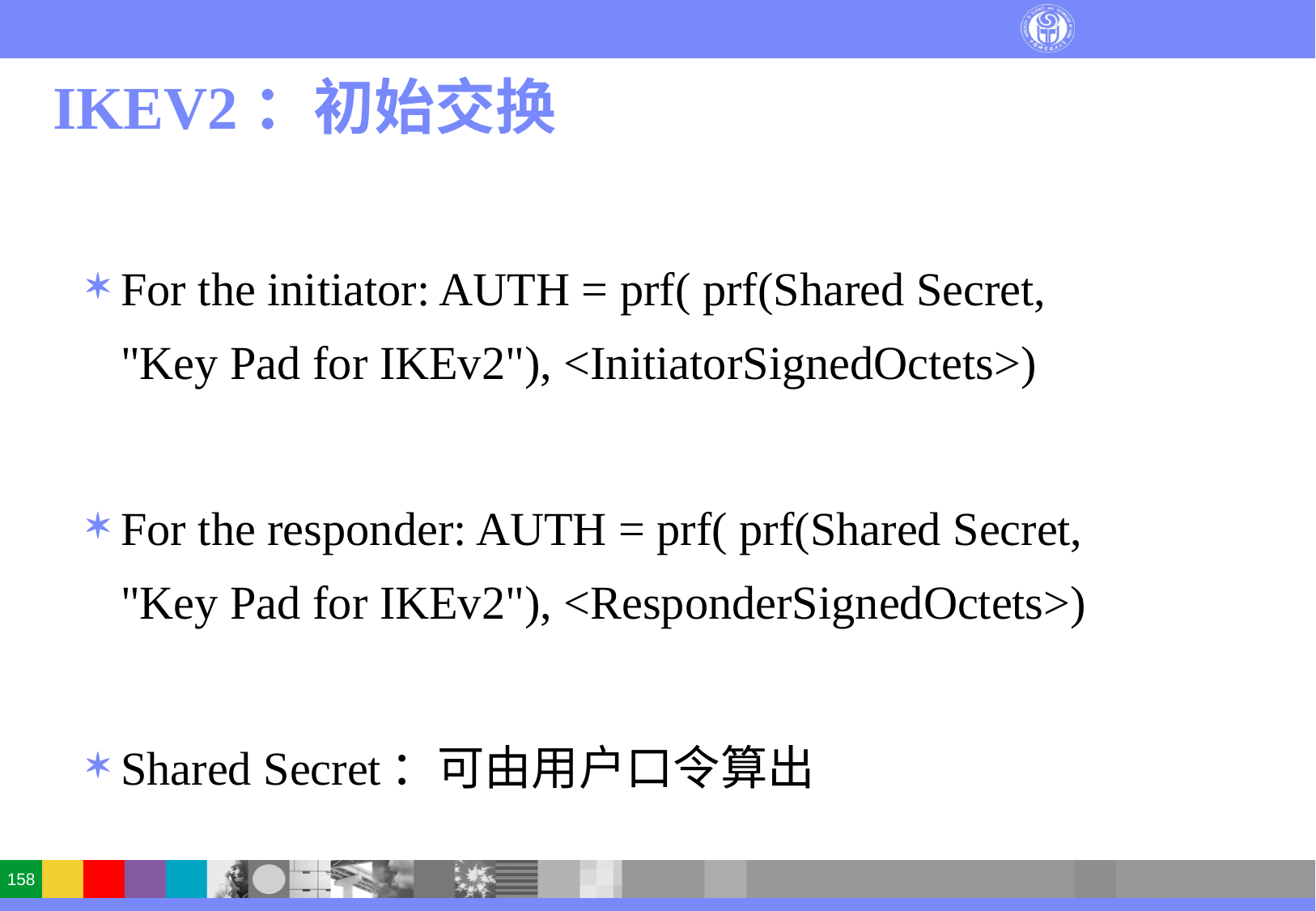

# IKEV2：初始交换
For the initiator: AUTH = prf( prf(Shared Secret, "Key Pad for IKEv2"), <InitiatorSignedOctets>)

For the responder: AUTH = prf( prf(Shared Secret, "Key Pad for IKEv2"), <ResponderSignedOctets>)

Shared Secret：可由用户口令算出